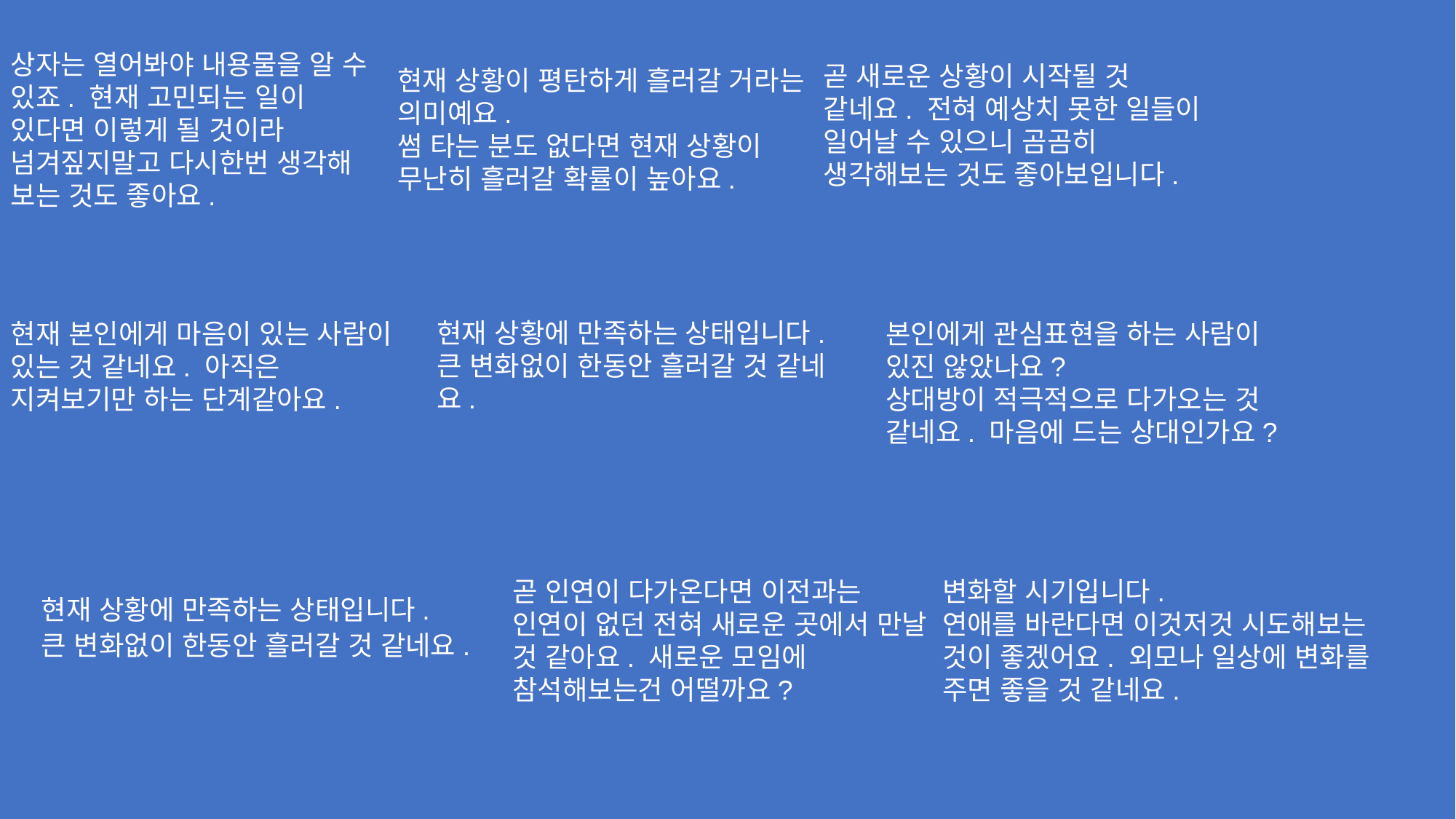

상자는 열어봐야 내용물을 알 수 있죠. 현재 고민되는 일이 있다면 이렇게 될 것이라 넘겨짚지말고 다시한번 생각해 보는 것도 좋아요.
현재 상황이 평탄하게 흘러갈 거라는
의미예요.
썸 타는 분도 없다면 현재 상황이
무난히 흘러갈 확률이 높아요.
곧 새로운 상황이 시작될 것 같네요. 전혀 예상치 못한 일들이 일어날 수 있으니 곰곰히 생각해보는 것도 좋아보입니다.
현재 상황에 만족하는 상태입니다. 큰 변화없이 한동안 흘러갈 것 같네요.
현재 본인에게 마음이 있는 사람이 있는 것 같네요. 아직은 지켜보기만 하는 단계같아요.
본인에게 관심표현을 하는 사람이 있진 않았나요?
상대방이 적극적으로 다가오는 것 같네요. 마음에 드는 상대인가요?
현재 상황에 만족하는 상태입니다.
큰 변화없이 한동안 흘러갈 것 같네요.
곧 인연이 다가온다면 이전과는 인연이 없던 전혀 새로운 곳에서 만날 것 같아요. 새로운 모임에 참석해보는건 어떨까요?
변화할 시기입니다.
연애를 바란다면 이것저것 시도해보는 것이 좋겠어요. 외모나 일상에 변화를 주면 좋을 것 같네요.